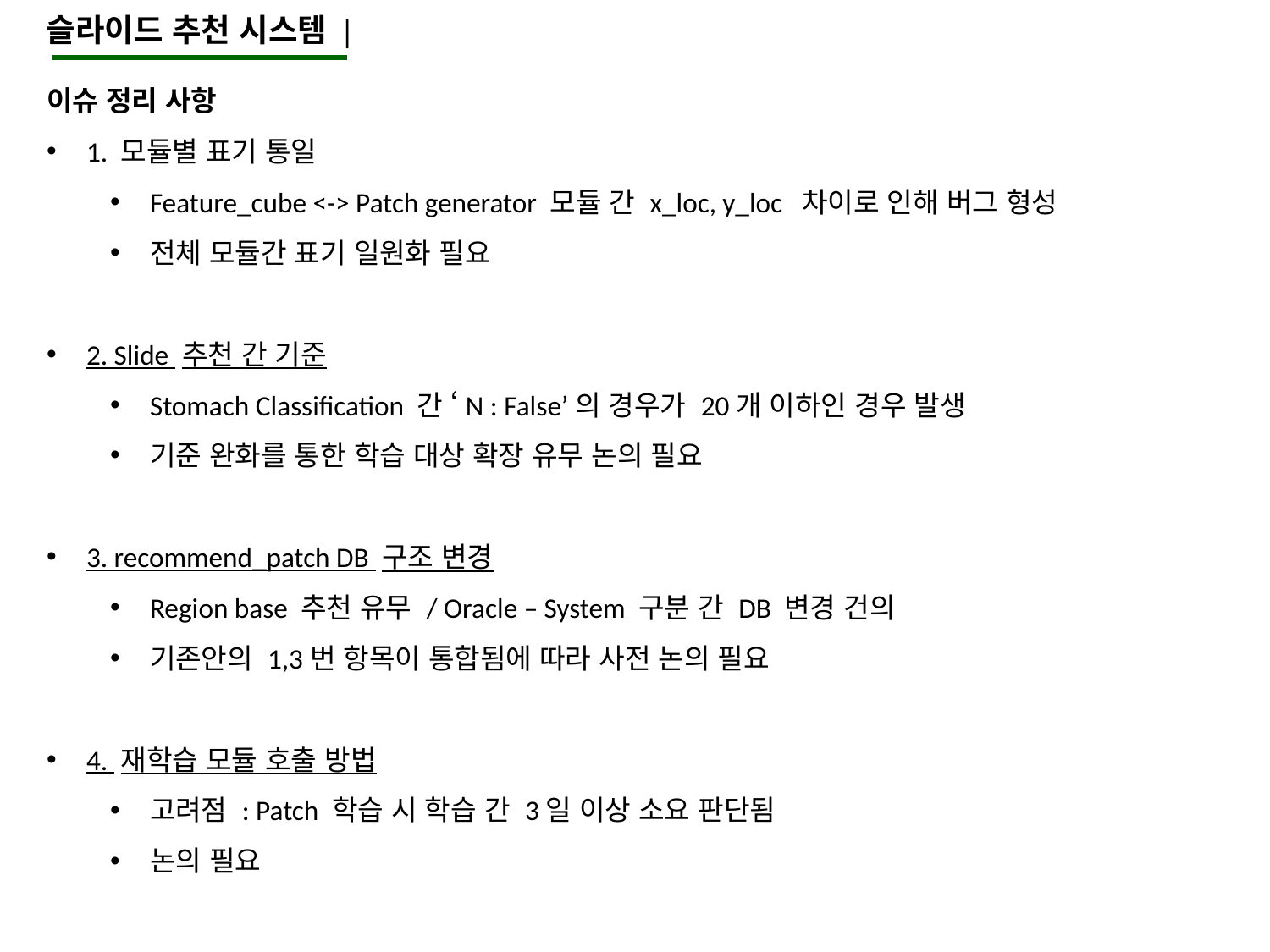

슬라이드 추천 시스템 |
이슈 정리 사항
1. 모듈별 표기 통일
Feature_cube <-> Patch generator 모듈 간 x_loc, y_loc  차이로 인해 버그 형성
전체 모듈간 표기 일원화 필요

2. Slide 추천 간 기준
Stomach Classification 간 ‘N : False’의 경우가 20개 이하인 경우 발생
기준 완화를 통한 학습 대상 확장 유무 논의 필요

3. recommend_patch DB 구조 변경
Region base 추천 유무 / Oracle – System 구분 간 DB 변경 건의
기존안의 1,3번 항목이 통합됨에 따라 사전 논의 필요

4. 재학습 모듈 호출 방법
고려점 : Patch 학습 시 학습 간 3일 이상 소요 판단됨
논의 필요